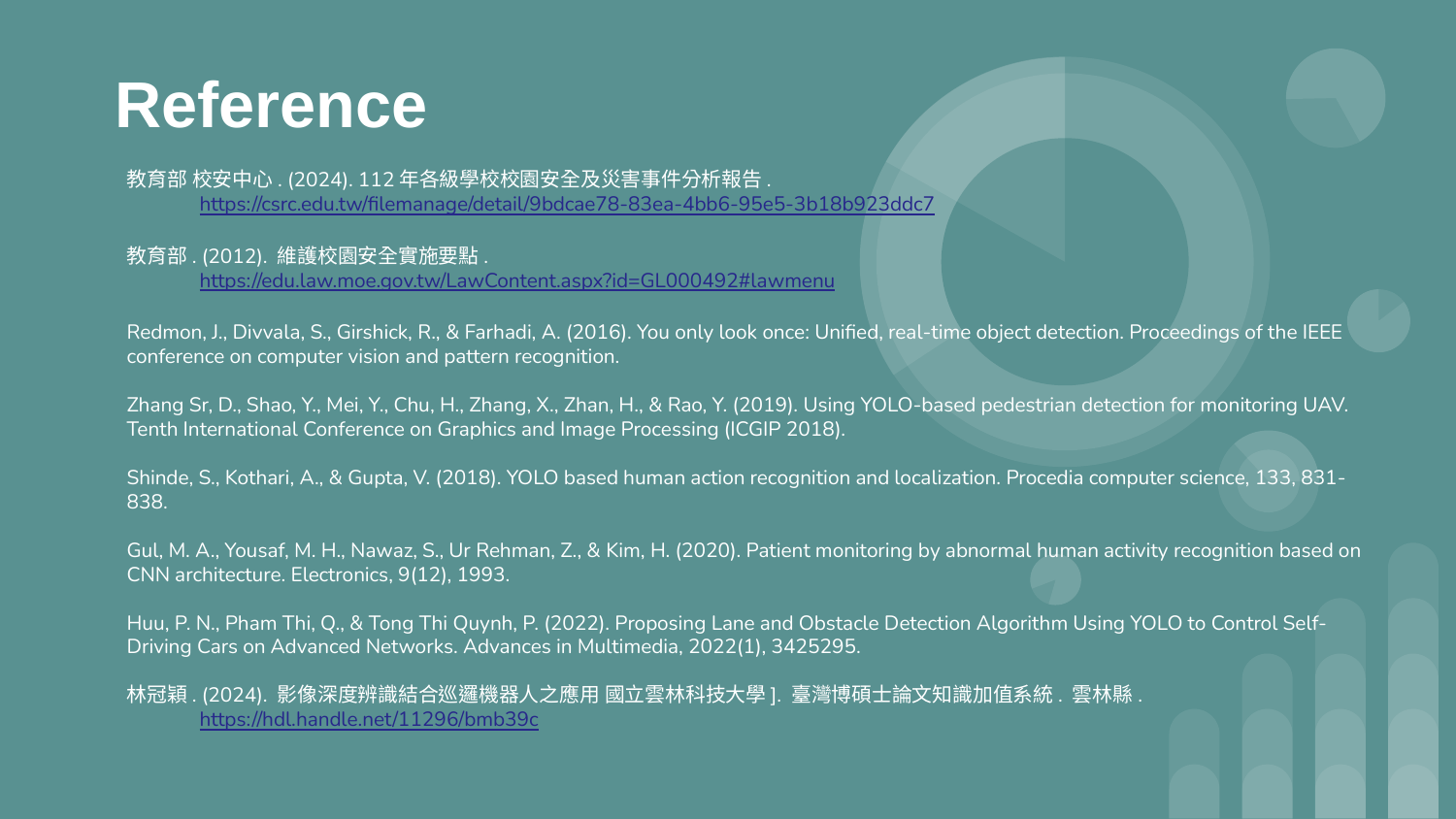

# Reference
教育部 校安中心. (2024). 112年各級學校校園安全及災害事件分析報告.
https://csrc.edu.tw/filemanage/detail/9bdcae78-83ea-4bb6-95e5-3b18b923ddc7

教育部. (2012). 維護校園安全實施要點.
https://edu.law.moe.gov.tw/LawContent.aspx?id=GL000492#lawmenu

Redmon, J., Divvala, S., Girshick, R., & Farhadi, A. (2016). You only look once: Unified, real-time object detection. Proceedings of the IEEE conference on computer vision and pattern recognition.

Zhang Sr, D., Shao, Y., Mei, Y., Chu, H., Zhang, X., Zhan, H., & Rao, Y. (2019). Using YOLO-based pedestrian detection for monitoring UAV. Tenth International Conference on Graphics and Image Processing (ICGIP 2018).

Shinde, S., Kothari, A., & Gupta, V. (2018). YOLO based human action recognition and localization. Procedia computer science, 133, 831-838.

Gul, M. A., Yousaf, M. H., Nawaz, S., Ur Rehman, Z., & Kim, H. (2020). Patient monitoring by abnormal human activity recognition based on CNN architecture. Electronics, 9(12), 1993.

Huu, P. N., Pham Thi, Q., & Tong Thi Quynh, P. (2022). Proposing Lane and Obstacle Detection Algorithm Using YOLO to Control Self‐Driving Cars on Advanced Networks. Advances in Multimedia, 2022(1), 3425295.

林冠穎. (2024). 影像深度辨識結合巡邏機器人之應用 國立雲林科技大學]. 臺灣博碩士論文知識加值系統. 雲林縣.
https://hdl.handle.net/11296/bmb39c